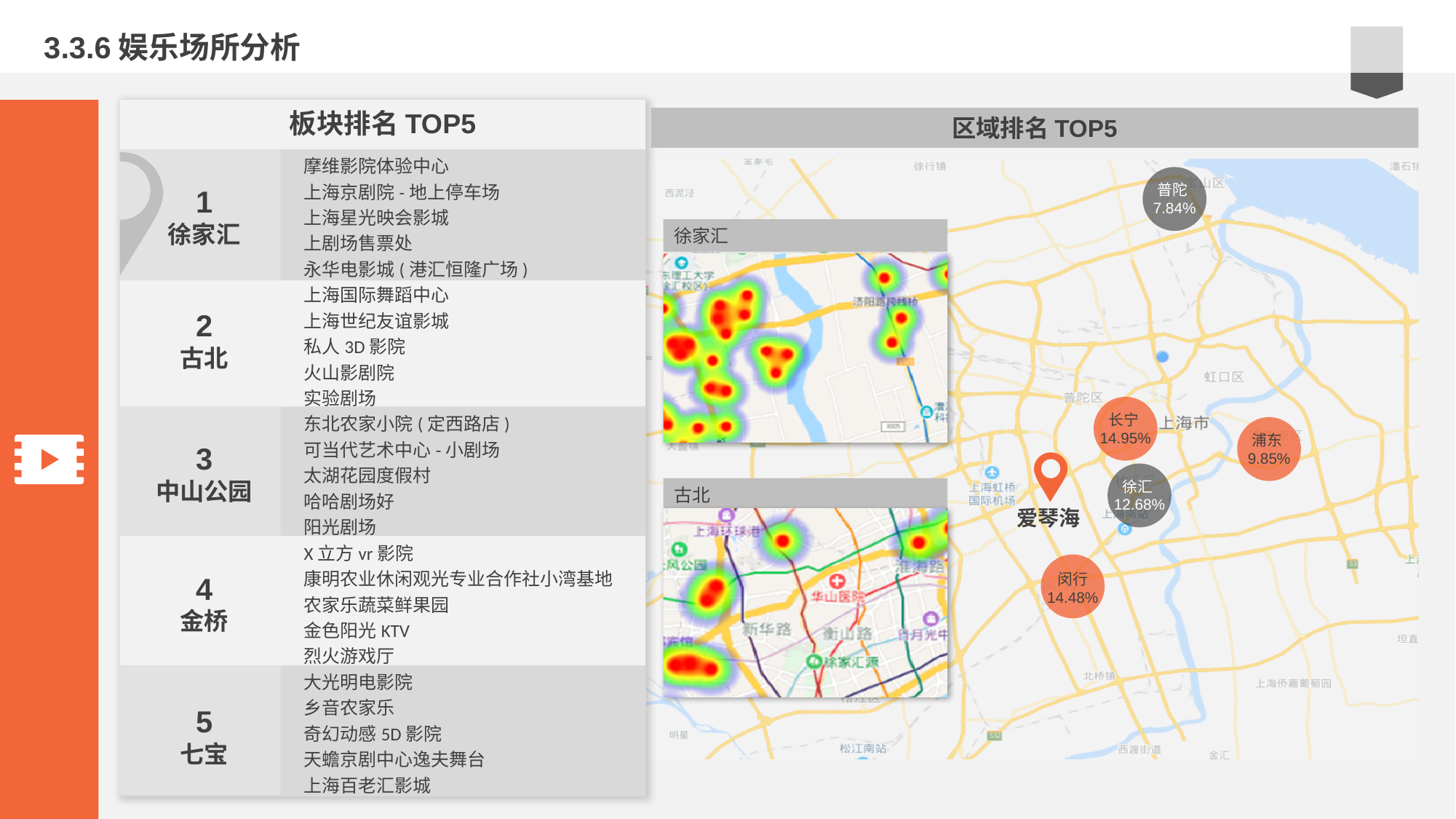

3.3.6娱乐场所分析
77

板块排名TOP5
区域排名TOP5

摩维影院体验中心
上海京剧院-地上停车场
上海星光映会影城
上剧场售票处
永华电影城(港汇恒隆广场)
上海国际舞蹈中心
上海世纪友谊影城
私人3D影院
火山影剧院
实验剧场
东北农家小院(定西路店)
可当代艺术中心-小剧场
太湖花园度假村
哈哈剧场好
阳光剧场
X立方vr影院
康明农业休闲观光专业合作社小湾基地
农家乐蔬菜鲜果园
金色阳光KTV
烈火游戏厅
大光明电影院
乡音农家乐
奇幻动感5D影院
天蟾京剧中心逸夫舞台
上海百老汇影城

普陀7.84%
1
徐家汇
徐家汇

2
古北

长宁14.95%

浦东9.85%
3
中山公园

爱琴海

徐汇12.68%
古北

4
金桥
闵行
14.48%

5
七宝